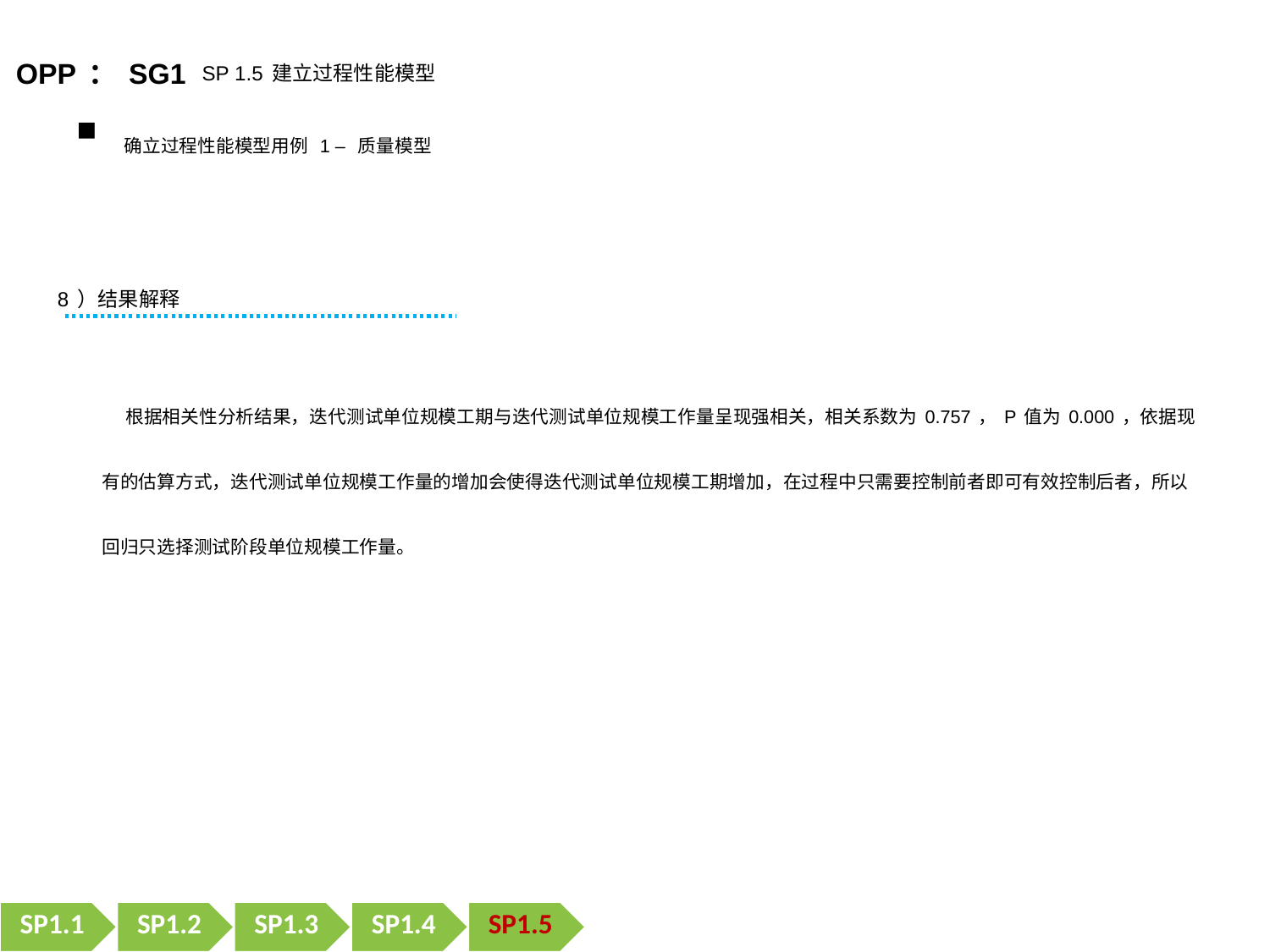

OPP：SG1  SP 1.5建立过程性能模型
确立过程性能模型用例 1 – 质量模型
8）结果解释

    根据相关性分析结果，迭代测试单位规模工期与迭代测试单位规模工作量呈现强相关，相关系数为0.757，P值为0.000，依据现有的估算方式，迭代测试单位规模工作量的增加会使得迭代测试单位规模工期增加，在过程中只需要控制前者即可有效控制后者，所以回归只选择测试阶段单位规模工作量。
SP1.1
SP1.2
SP1.3
SP1.4
SP1.5